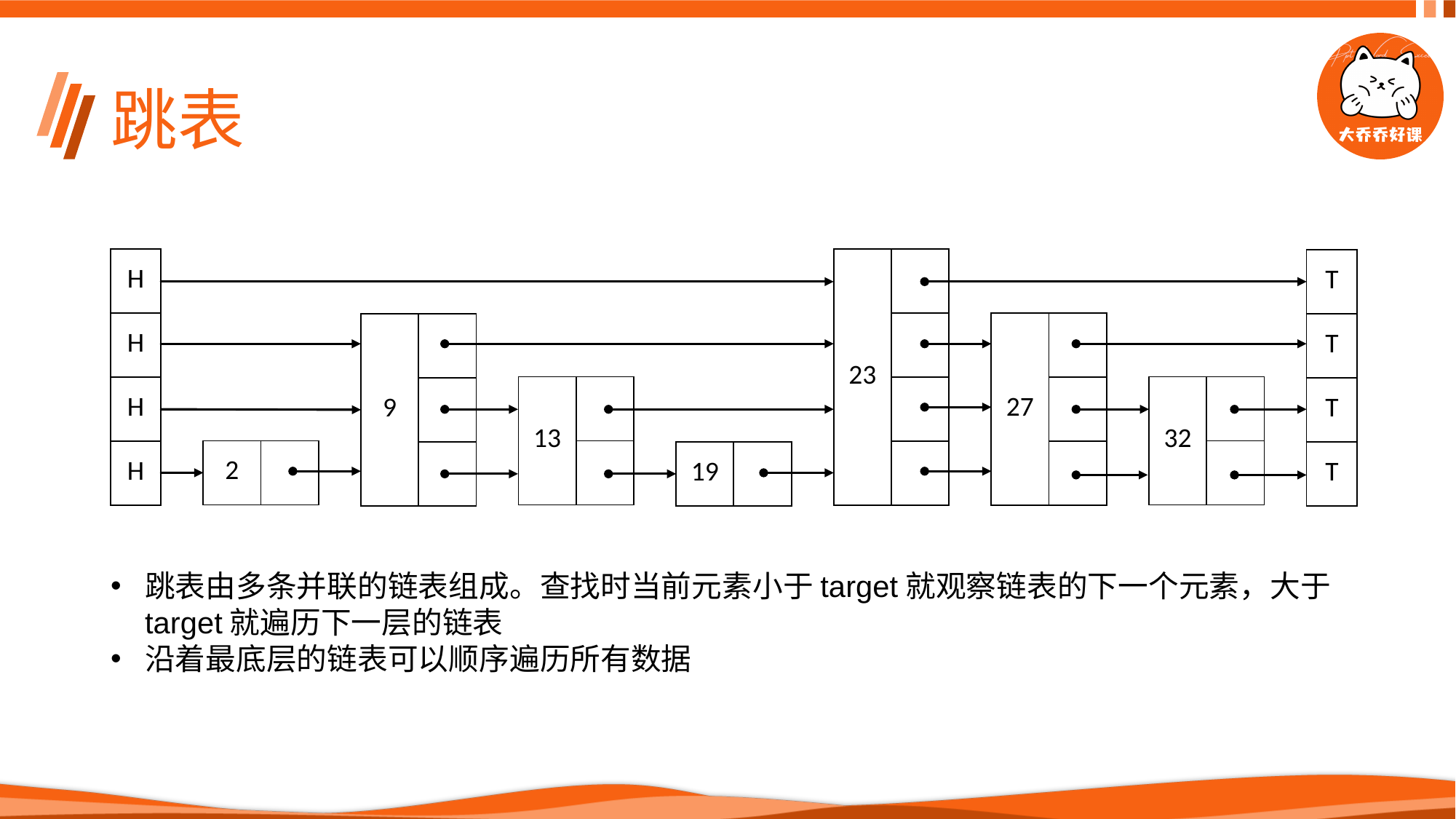

# 跳表
| H |
| --- |
| H |
| H |
| H |
| 23 |  |
| --- | --- |
|  |  |
|  |  |
|  |  |
| T |
| --- |
| T |
| T |
| T |
| 27 |  |
| --- | --- |
|  |  |
|  |  |
| 9 |  |
| --- | --- |
|  |  |
|  |  |
| 13 |  |
| --- | --- |
|  |  |
| 32 |  |
| --- | --- |
|  |  |
| 2 |  |
| --- | --- |
| 19 |  |
| --- | --- |
跳表由多条并联的链表组成。查找时当前元素小于target就观察链表的下一个元素，大于target就遍历下一层的链表
沿着最底层的链表可以顺序遍历所有数据